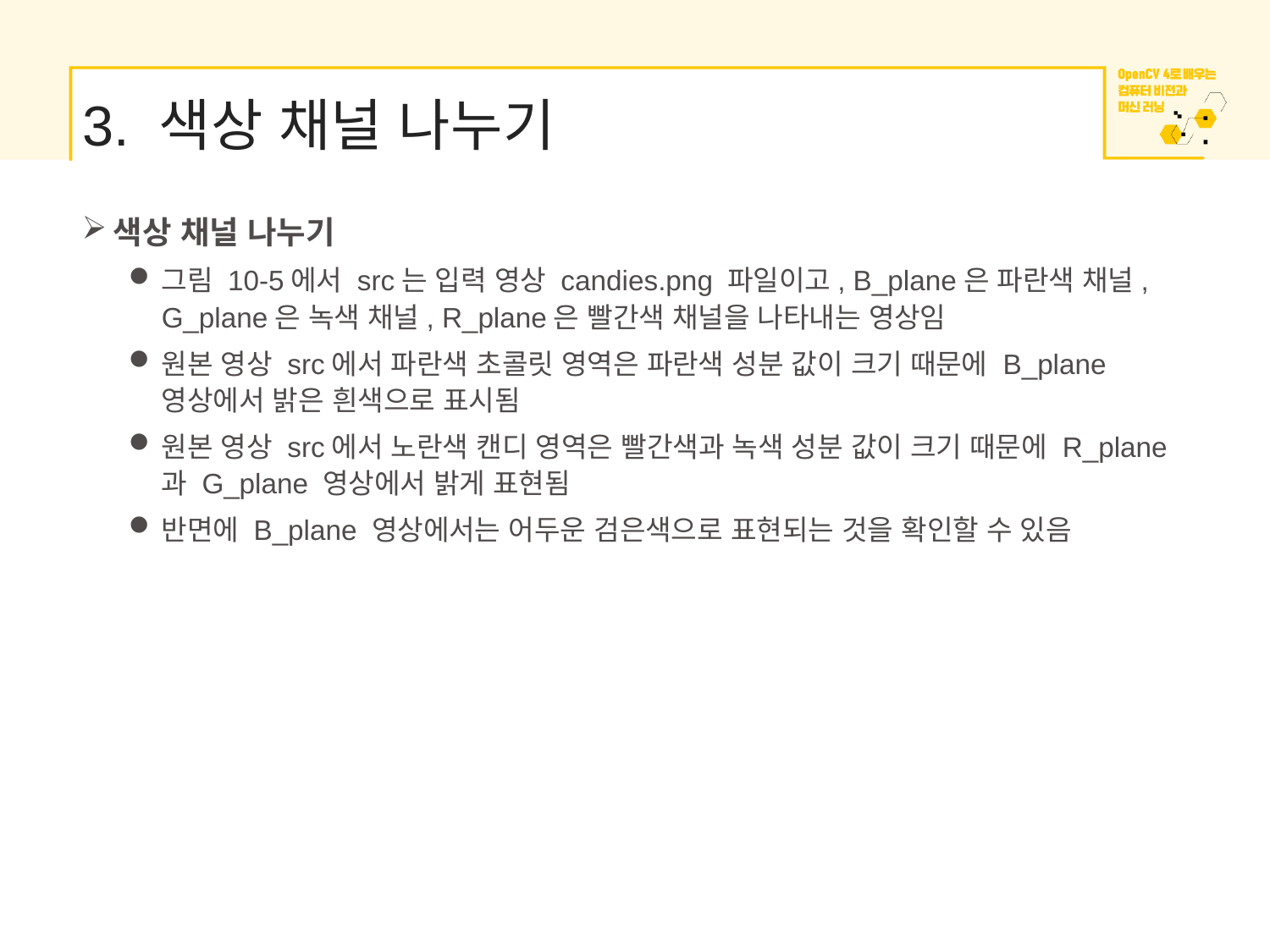

# 3. 색상 채널 나누기
색상 채널 나누기
그림 10-5에서 src는 입력 영상 candies.png 파일이고, B_plane은 파란색 채널, G_plane은 녹색 채널, R_plane은 빨간색 채널을 나타내는 영상임
원본 영상 src에서 파란색 초콜릿 영역은 파란색 성분 값이 크기 때문에 B_plane 영상에서 밝은 흰색으로 표시됨
원본 영상 src에서 노란색 캔디 영역은 빨간색과 녹색 성분 값이 크기 때문에 R_plane과 G_plane 영상에서 밝게 표현됨
반면에 B_plane 영상에서는 어두운 검은색으로 표현되는 것을 확인할 수 있음